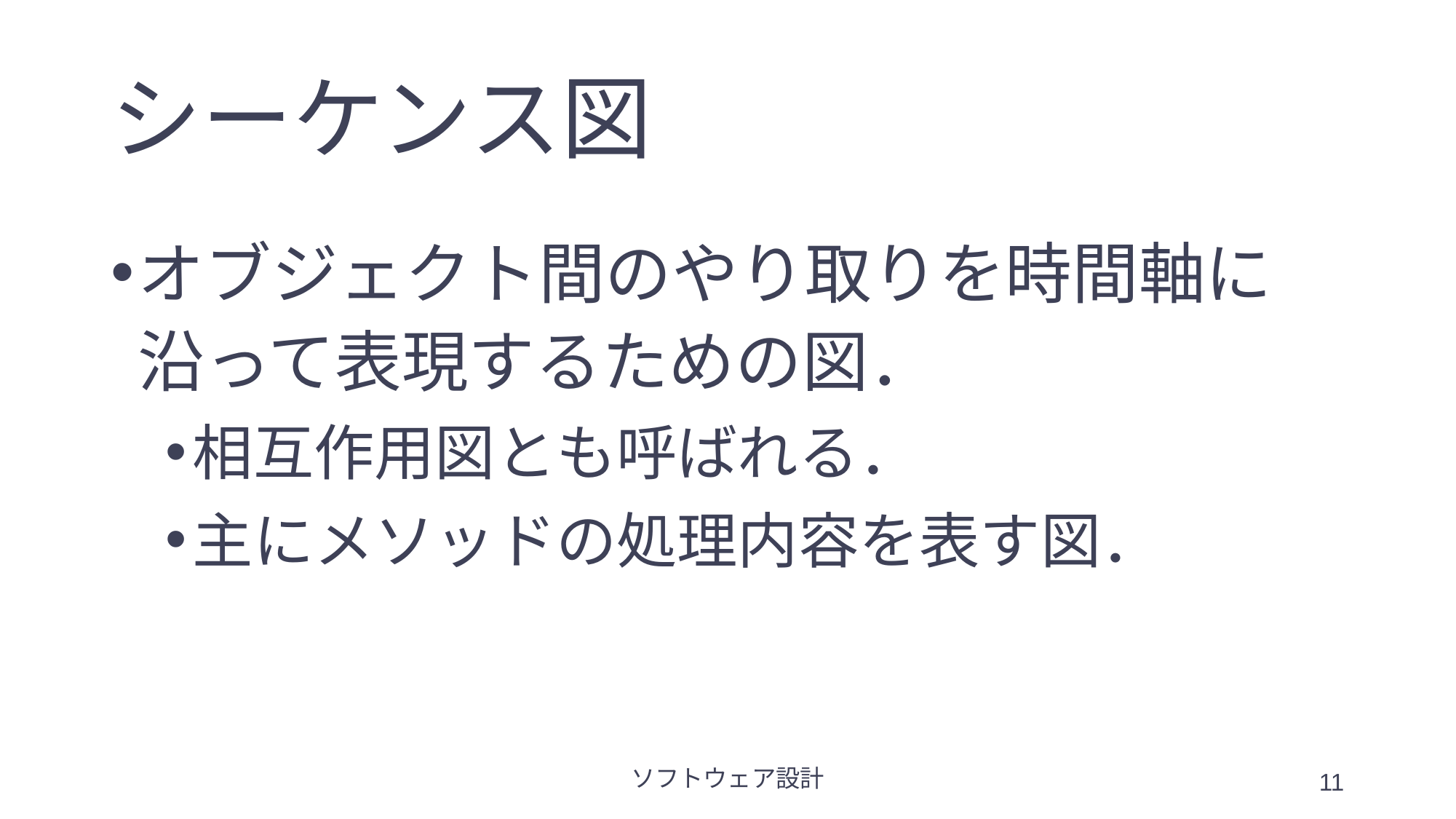

# シーケンス図
オブジェクト間のやり取りを時間軸に沿って表現するための図．
相互作用図とも呼ばれる．
主にメソッドの処理内容を表す図．
ソフトウェア設計
11